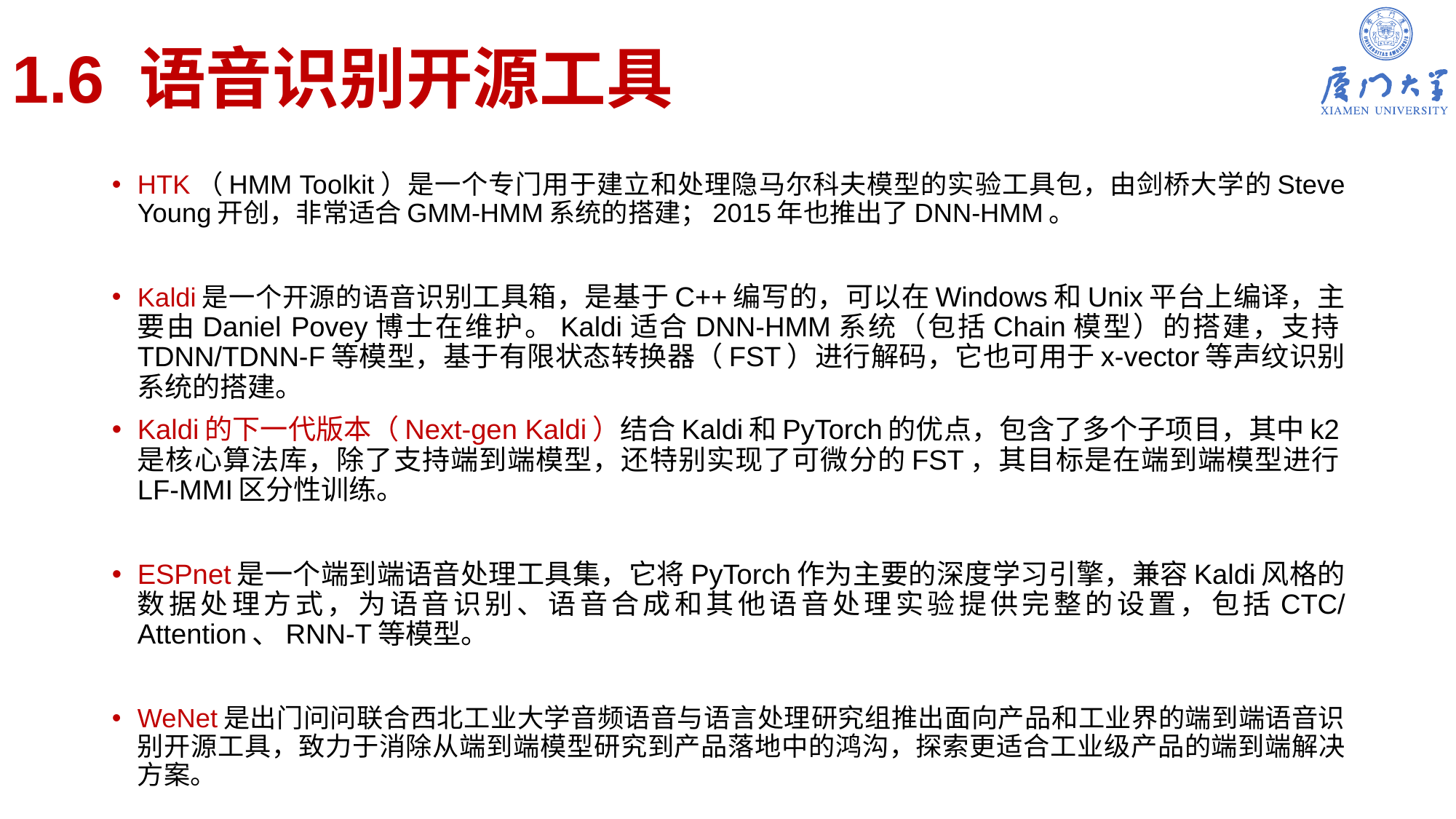

# 1.6 语音识别开源工具
HTK（HMM Toolkit）是一个专门用于建立和处理隐马尔科夫模型的实验工具包，由剑桥大学的Steve Young开创，非常适合GMM-HMM系统的搭建；2015年也推出了DNN-HMM。

Kaldi是一个开源的语音识别工具箱，是基于C++编写的，可以在Windows和Unix平台上编译，主要由Daniel Povey博士在维护。Kaldi适合DNN-HMM系统（包括Chain模型）的搭建，支持TDNN/TDNN-F等模型，基于有限状态转换器（FST）进行解码，它也可用于x-vector等声纹识别系统的搭建。
Kaldi的下一代版本（Next-gen Kaldi）结合Kaldi和PyTorch的优点，包含了多个子项目，其中k2是核心算法库，除了支持端到端模型，还特别实现了可微分的FST，其目标是在端到端模型进行LF-MMI区分性训练。

ESPnet是一个端到端语音处理工具集，它将PyTorch作为主要的深度学习引擎，兼容Kaldi风格的数据处理方式，为语音识别、语音合成和其他语音处理实验提供完整的设置，包括CTC/Attention、RNN-T等模型。

WeNet是出门问问联合西北工业大学音频语音与语言处理研究组推出面向产品和工业界的端到端语音识别开源工具，致力于消除从端到端模型研究到产品落地中的鸿沟，探索更适合工业级产品的端到端解决方案。